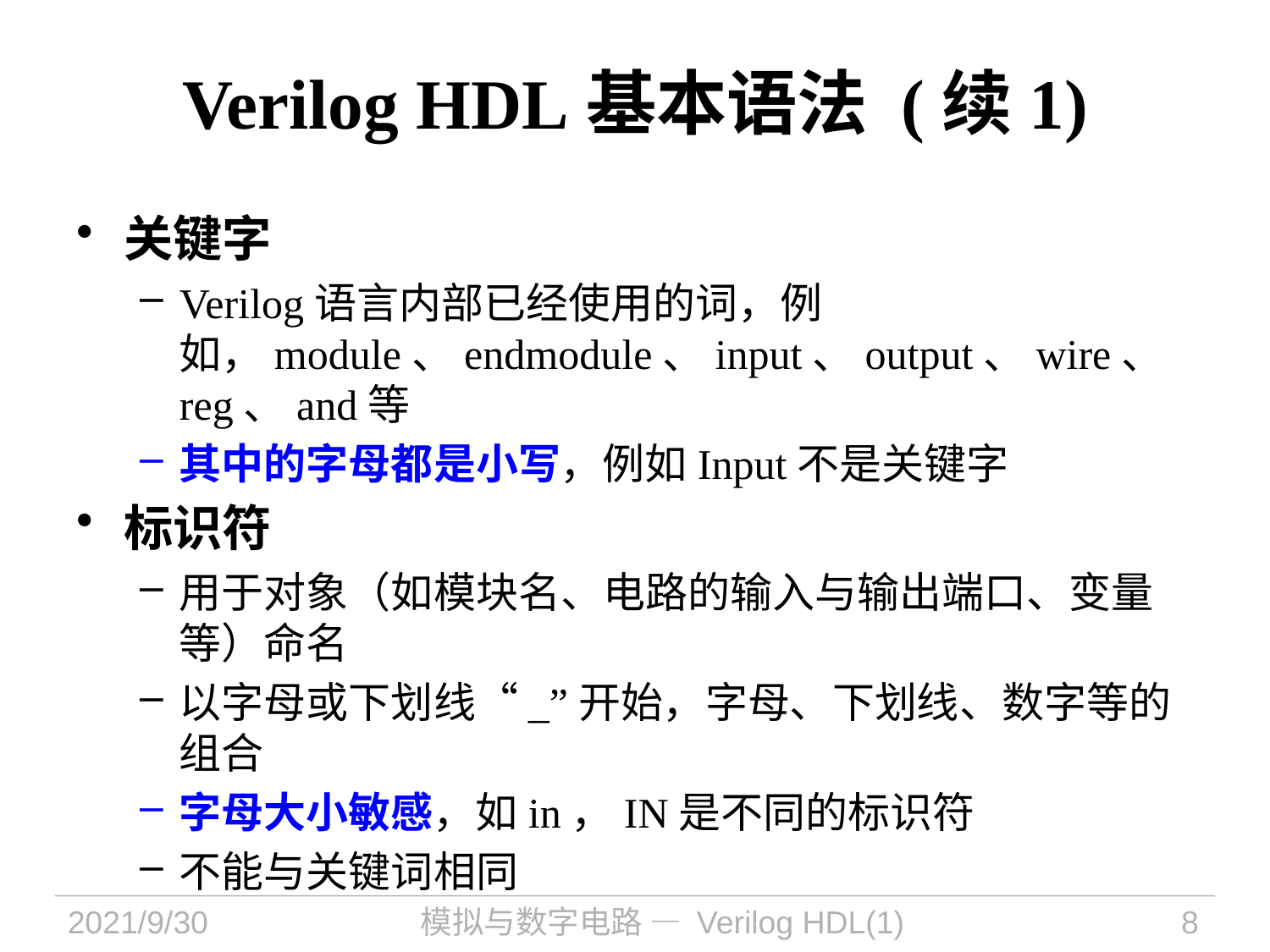

# Verilog HDL基本语法 (续1)
关键字
Verilog语言内部已经使用的词，例如，module、endmodule、input、output、wire、reg、and等
其中的字母都是小写，例如Input不是关键字
标识符
用于对象（如模块名、电路的输入与输出端口、变量等）命名
以字母或下划线“_”开始，字母、下划线、数字等的组合
字母大小敏感，如in，IN是不同的标识符
不能与关键词相同
2021/9/30
模拟与数字电路 — Verilog HDL(1)
8